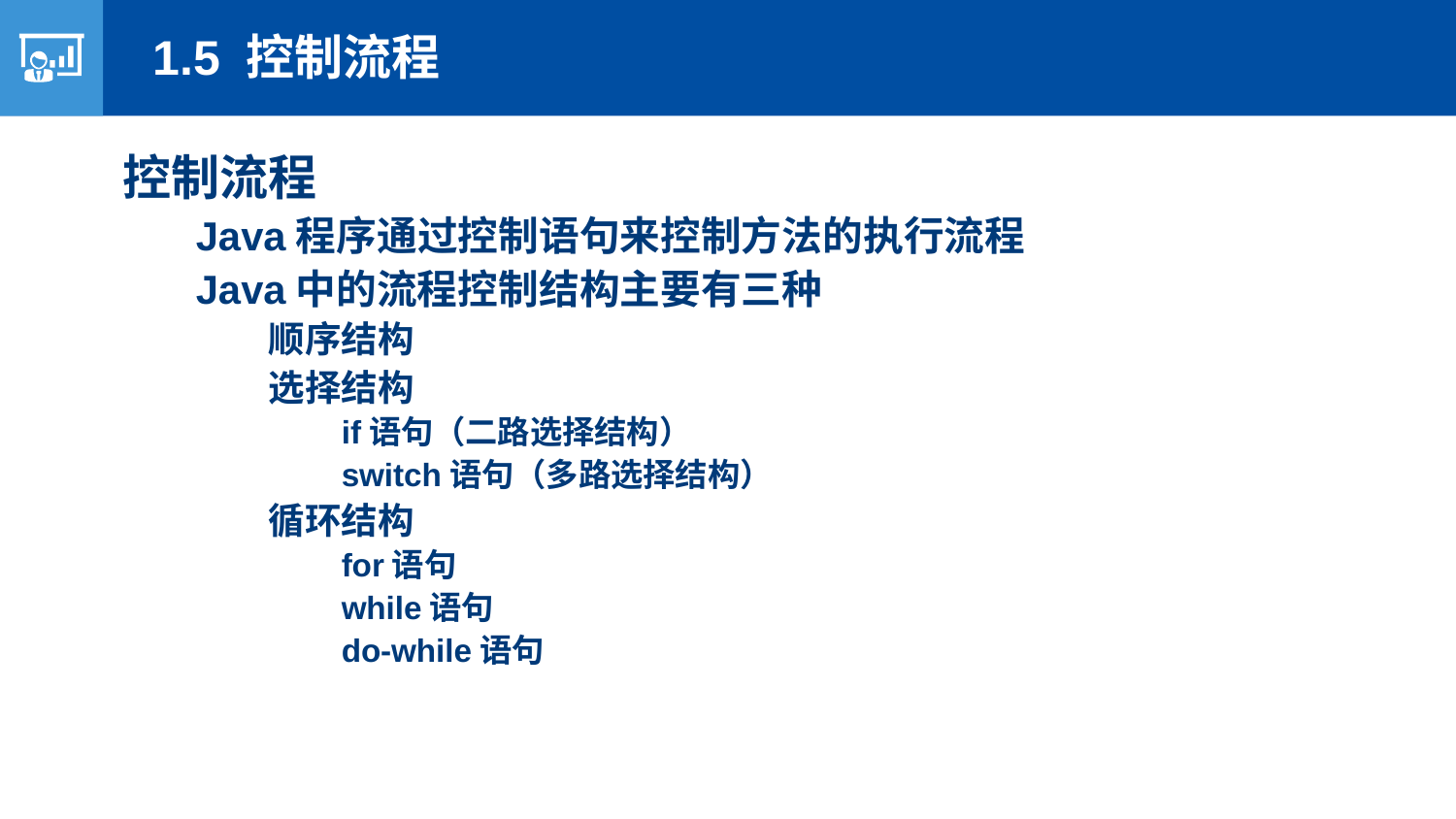

1.5 控制流程
控制流程
Java程序通过控制语句来控制方法的执行流程
Java中的流程控制结构主要有三种
顺序结构
选择结构
if语句（二路选择结构）
switch语句（多路选择结构）
循环结构
for语句
while语句
do-while语句